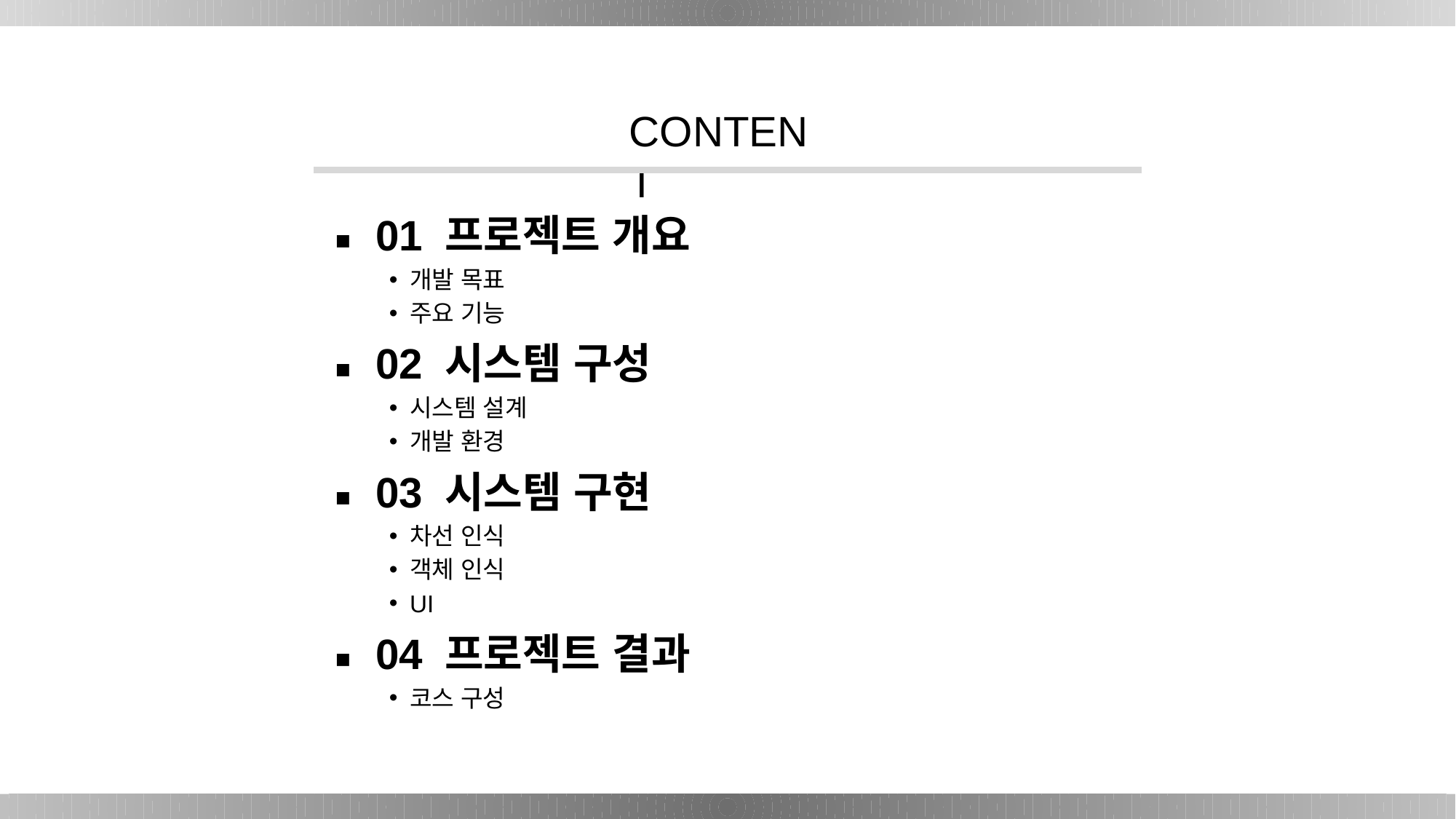

CONTENT

01 프로젝트 개요
개발 목표
주요 기능
02 시스템 구성
시스템 설계
개발 환경
03 시스템 구현
차선 인식
객체 인식
UI
04 프로젝트 결과
코스 구성